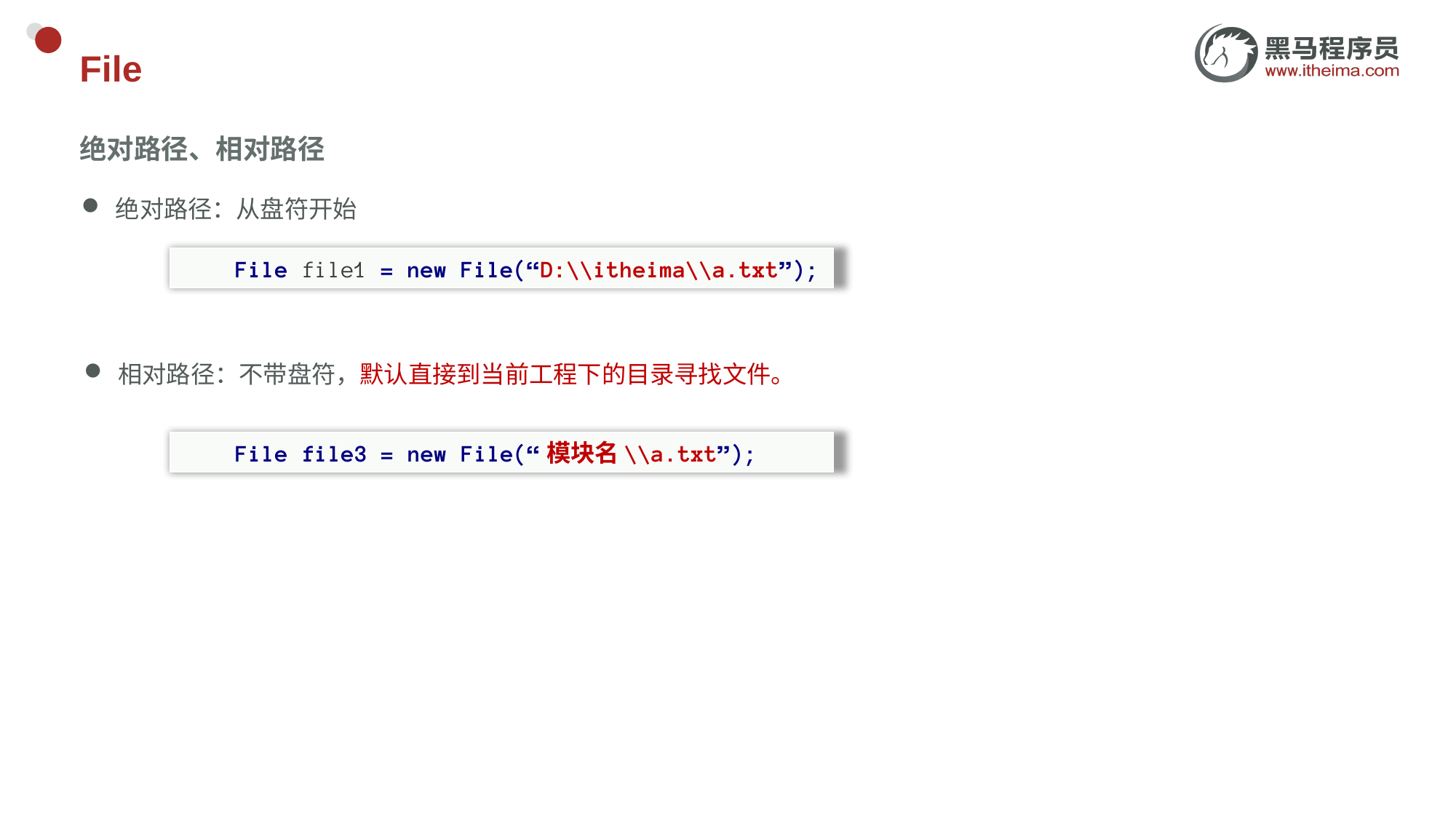

# File
绝对路径、相对路径
绝对路径：从盘符开始
File file1 = new File(“D:\\itheima\\a.txt”);
相对路径：不带盘符，默认直接到当前工程下的目录寻找文件。
File file3 = new File(“模块名\\a.txt”);